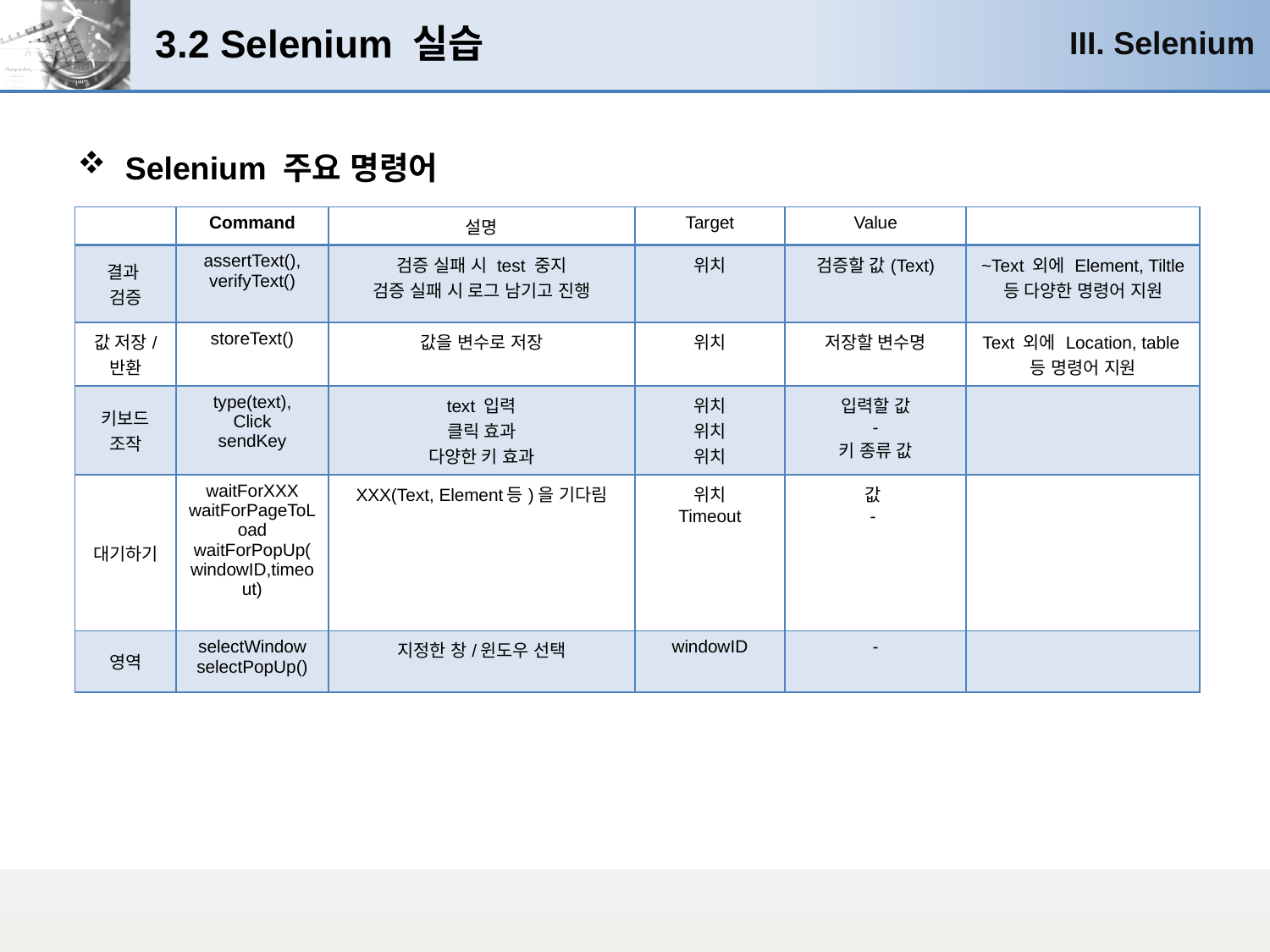

# 3.2 Selenium 실습
III. Selenium
Selenium 주요 명령어

|  | Command | 설명 | Target | Value |  |
| --- | --- | --- | --- | --- | --- |
| 결과 검증 | assertText(), verifyText() | 검증 실패 시 test 중지 검증 실패 시 로그 남기고 진행 | 위치 | 검증할 값(Text) | ~Text 외에 Element, Tiltle 등 다양한 명령어 지원 |
| 값 저장/ 반환 | storeText() | 값을 변수로 저장 | 위치 | 저장할 변수명 | Text 외에 Location, table등 명령어 지원 |
| 키보드 조작 | type(text), Click sendKey | text 입력 클릭 효과 다양한 키 효과 | 위치 위치 위치 | 입력할 값 - 키 종류 값 |  |
| 대기하기 | waitForXXX waitForPageToLoad waitForPopUp(windowID,timeout) | XXX(Text, Element등)을 기다림 | 위치 Timeout | 값 - |  |
| 영역 | selectWindow selectPopUp() | 지정한 창/윈도우 선택 | windowID | - |  |